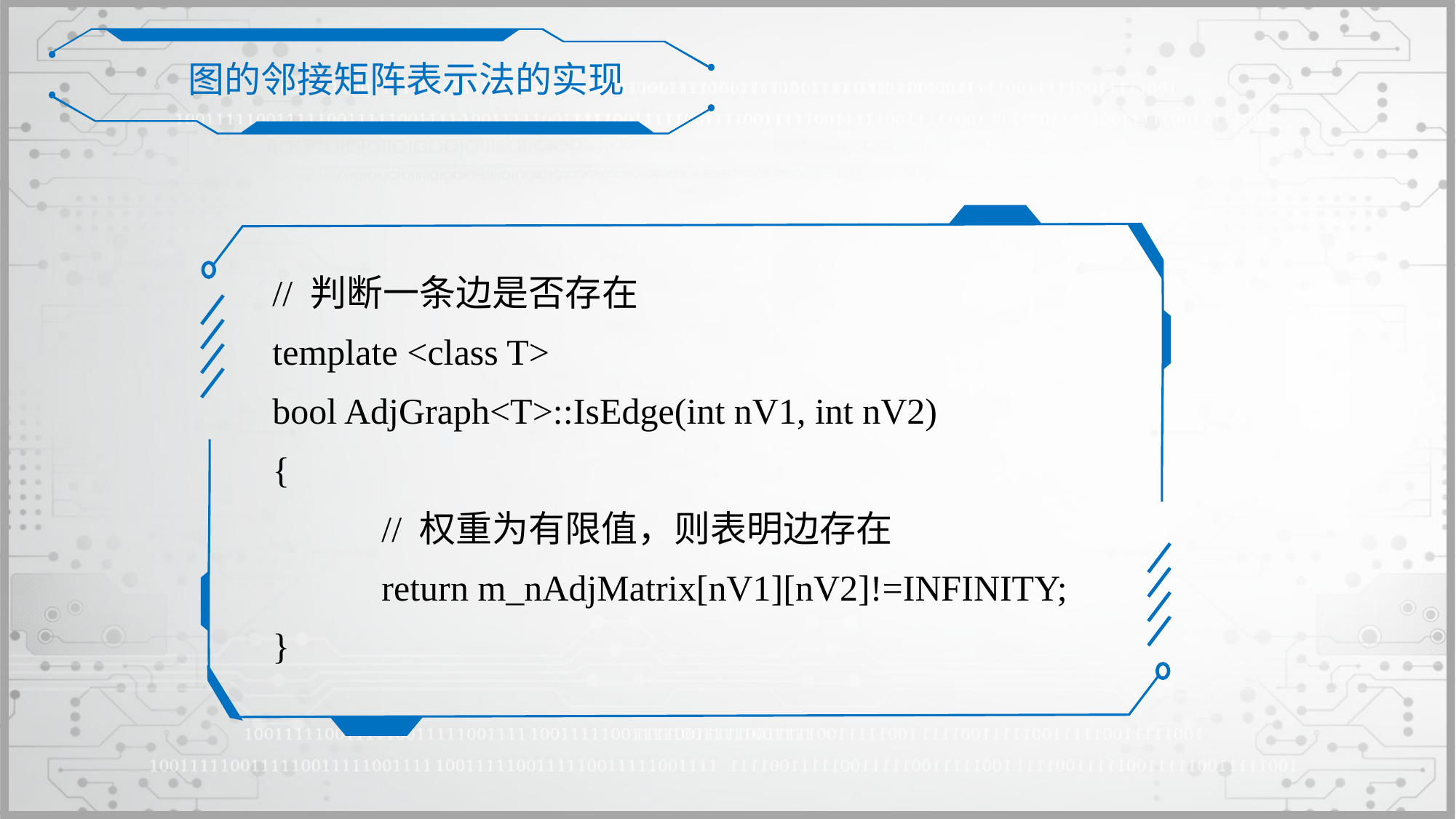

图的邻接矩阵表示法的实现

// 判断一条边是否存在
template <class T>
bool AdjGraph<T>::IsEdge(int nV1, int nV2)
{
	// 权重为有限值，则表明边存在
	return m_nAdjMatrix[nV1][nV2]!=INFINITY;
}